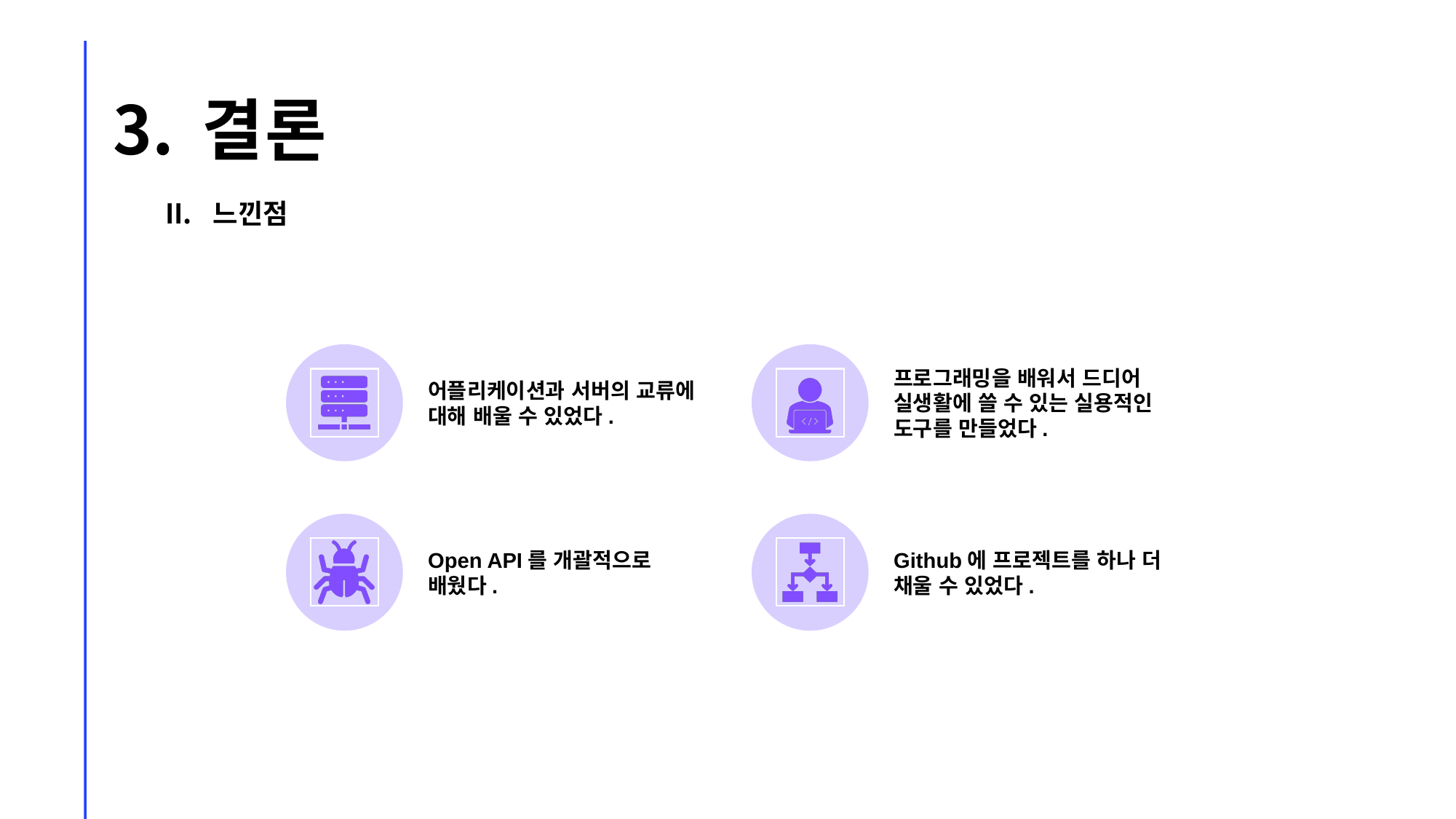

# 결론
느낀점
어플리케이션과 서버의 교류에 대해 배울 수 있었다.
프로그래밍을 배워서 드디어 실생활에 쓸 수 있는 실용적인 도구를 만들었다.
Open API를 개괄적으로 배웠다.
Github에 프로젝트를 하나 더 채울 수 있었다.